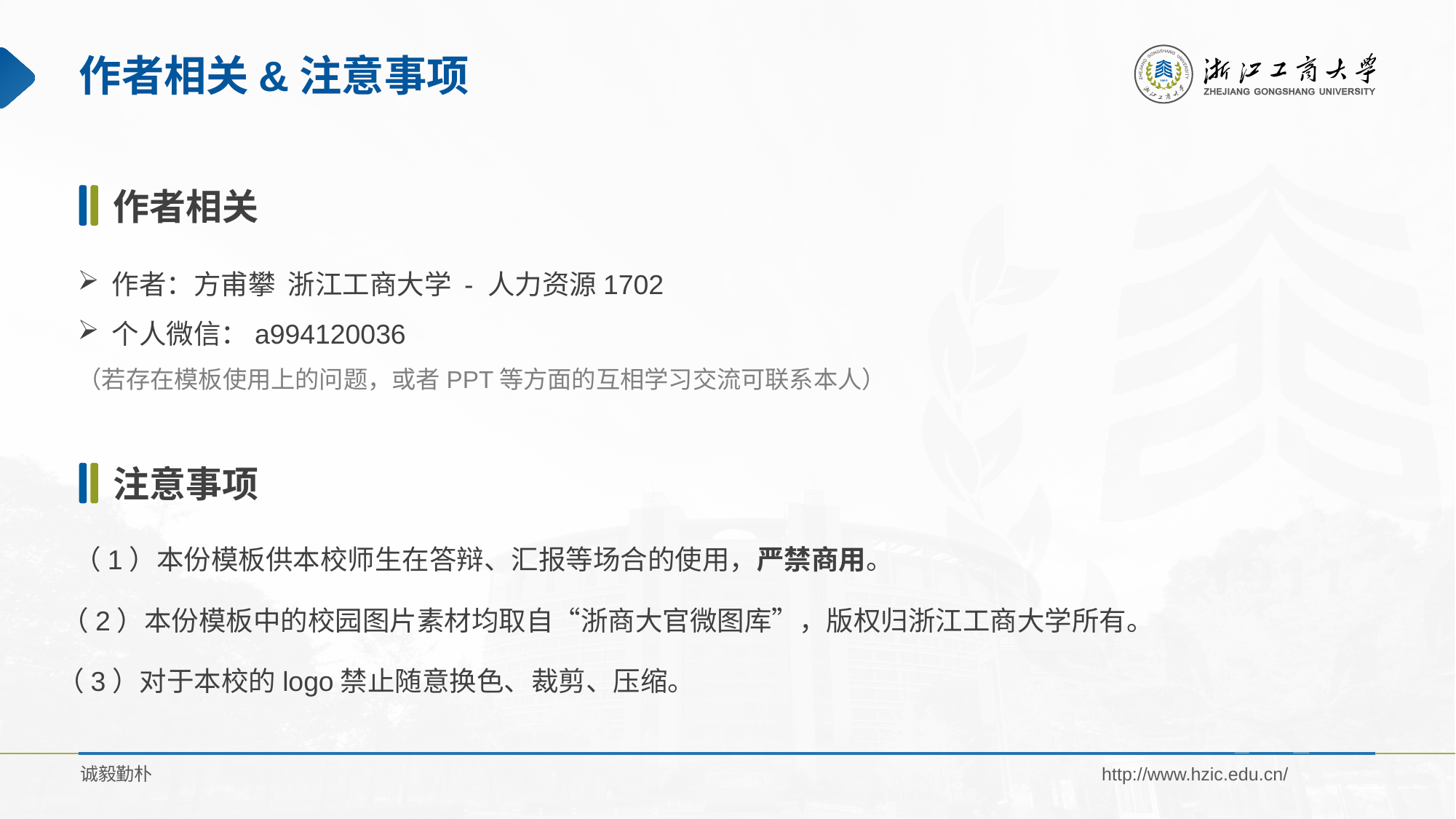

# 作者相关&注意事项

作者相关

作者：方甫攀  浙江工商大学 - 人力资源1702
个人微信：a994120036
（若存在模板使用上的问题，或者PPT等方面的互相学习交流可联系本人）
注意事项

（1）本份模板供本校师生在答辩、汇报等场合的使用，严禁商用。
（2）本份模板中的校园图片素材均取自“浙商大官微图库”，版权归浙江工商大学所有。
（3）对于本校的logo禁止随意换色、裁剪、压缩。